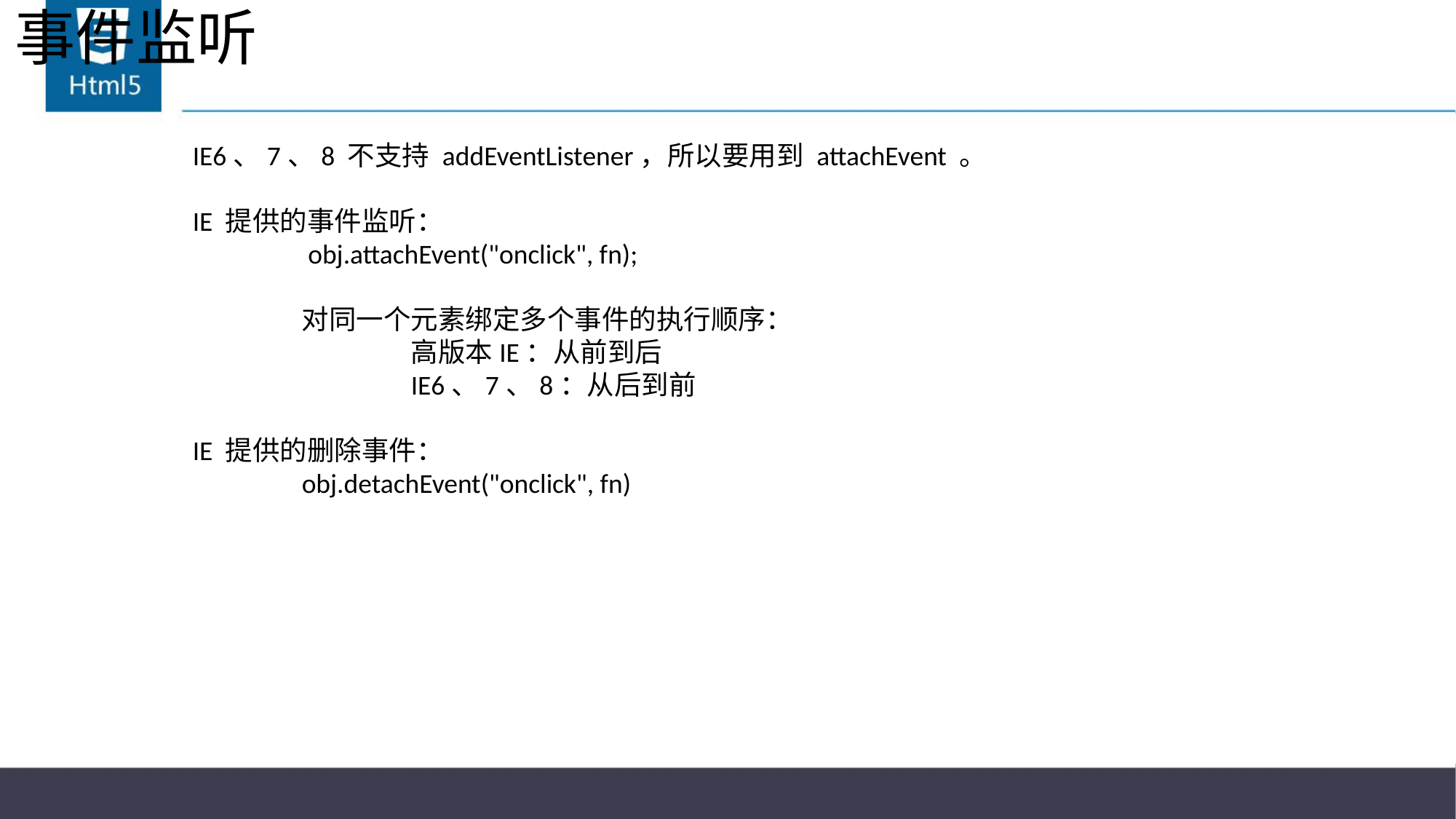

# 事件监听
IE6、7、8 不支持 addEventListener，所以要用到 attachEvent 。

IE 提供的事件监听：
	 obj.attachEvent("onclick", fn);

	对同一个元素绑定多个事件的执行顺序：
		高版本IE：从前到后
		IE6、7、8：从后到前

IE 提供的删除事件：
	obj.detachEvent("onclick", fn)